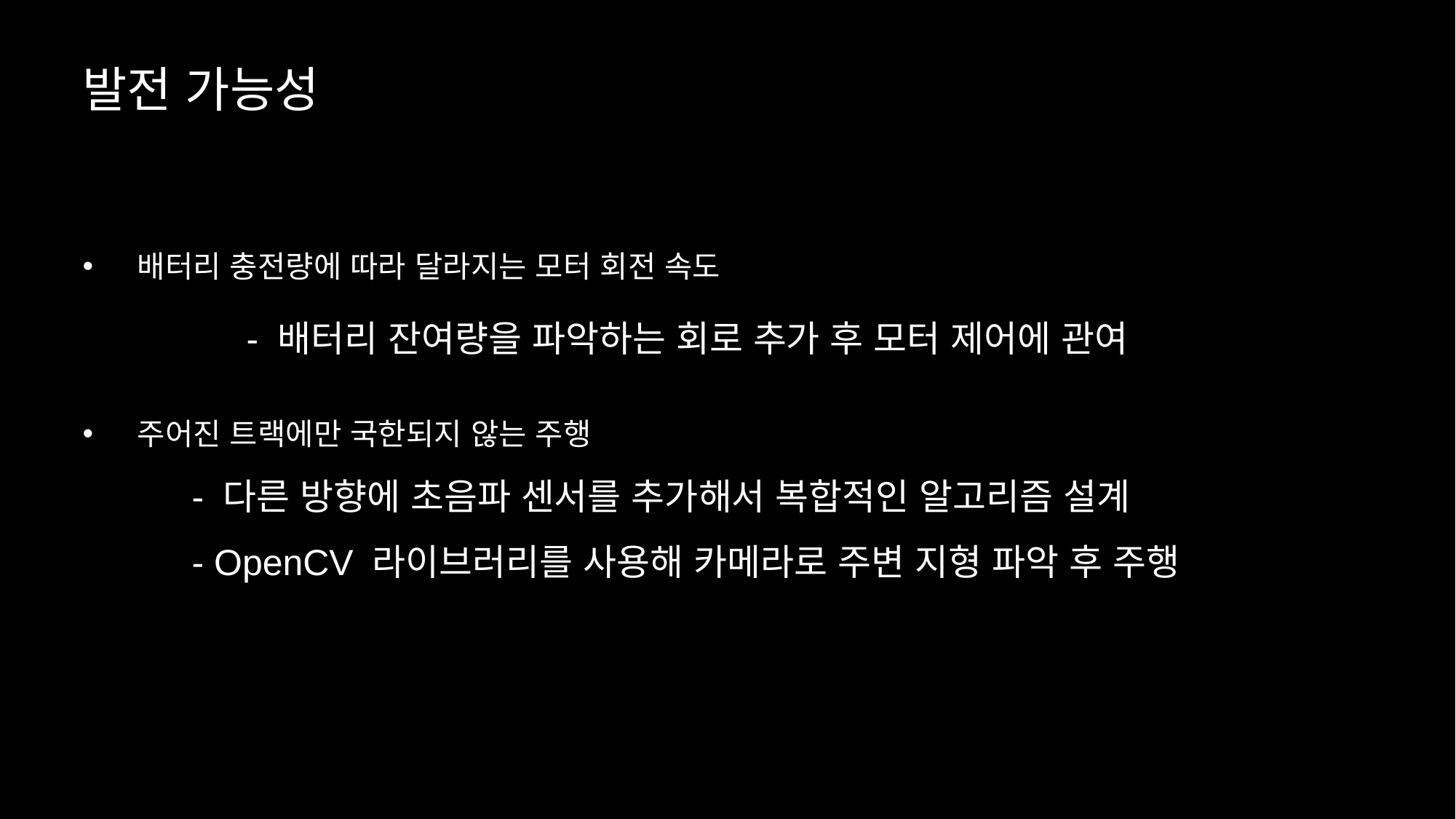

발전 가능성
배터리 충전량에 따라 달라지는 모터 회전 속도
	- 배터리 잔여량을 파악하는 회로 추가 후 모터 제어에 관여
주어진 트랙에만 국한되지 않는 주행
	- 다른 방향에 초음파 센서를 추가해서 복합적인 알고리즘 설계
	- OpenCV 라이브러리를 사용해 카메라로 주변 지형 파악 후 주행